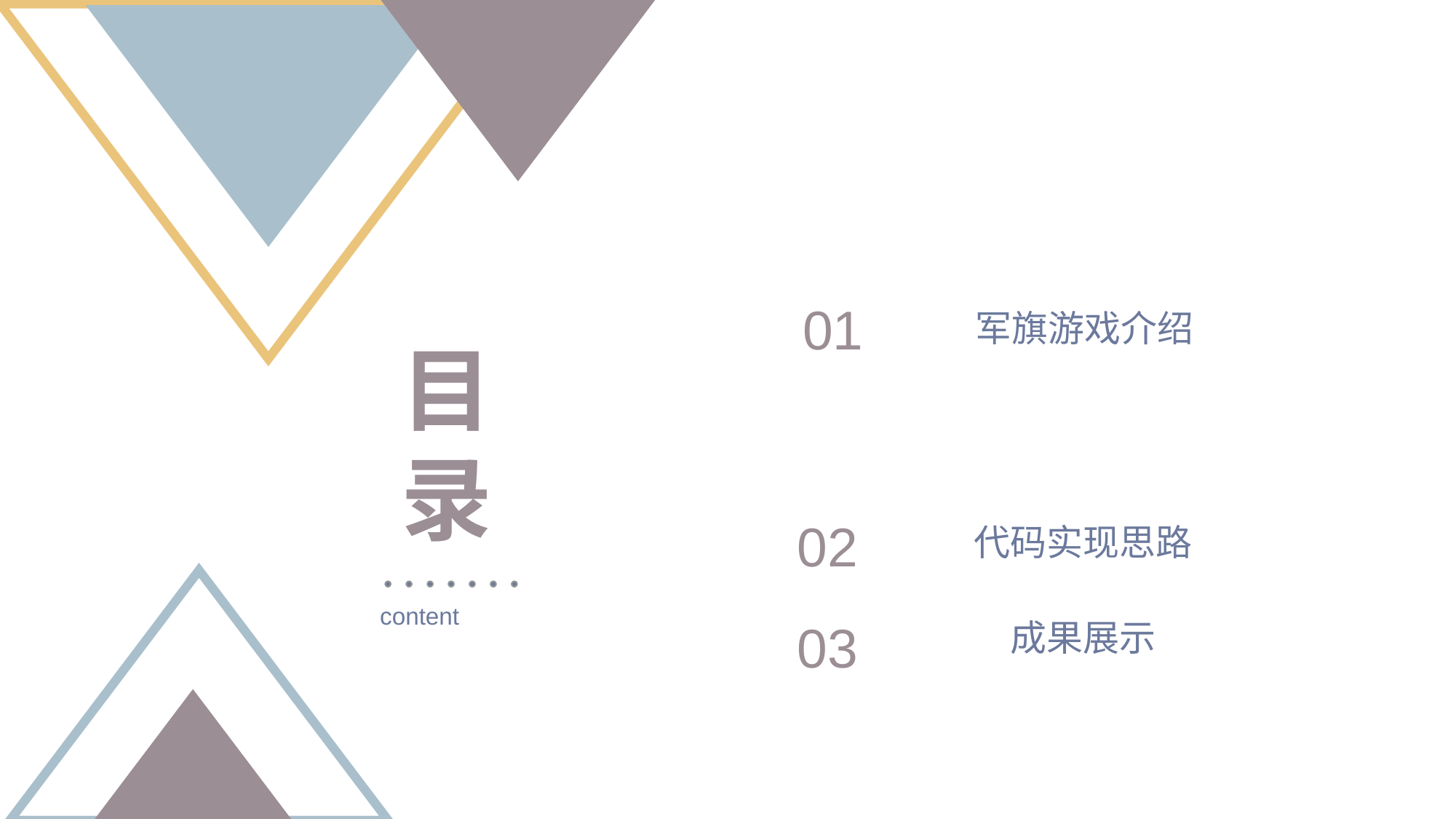

01
军旗游戏介绍
目 录
02
代码实现思路

content
03

成果展示